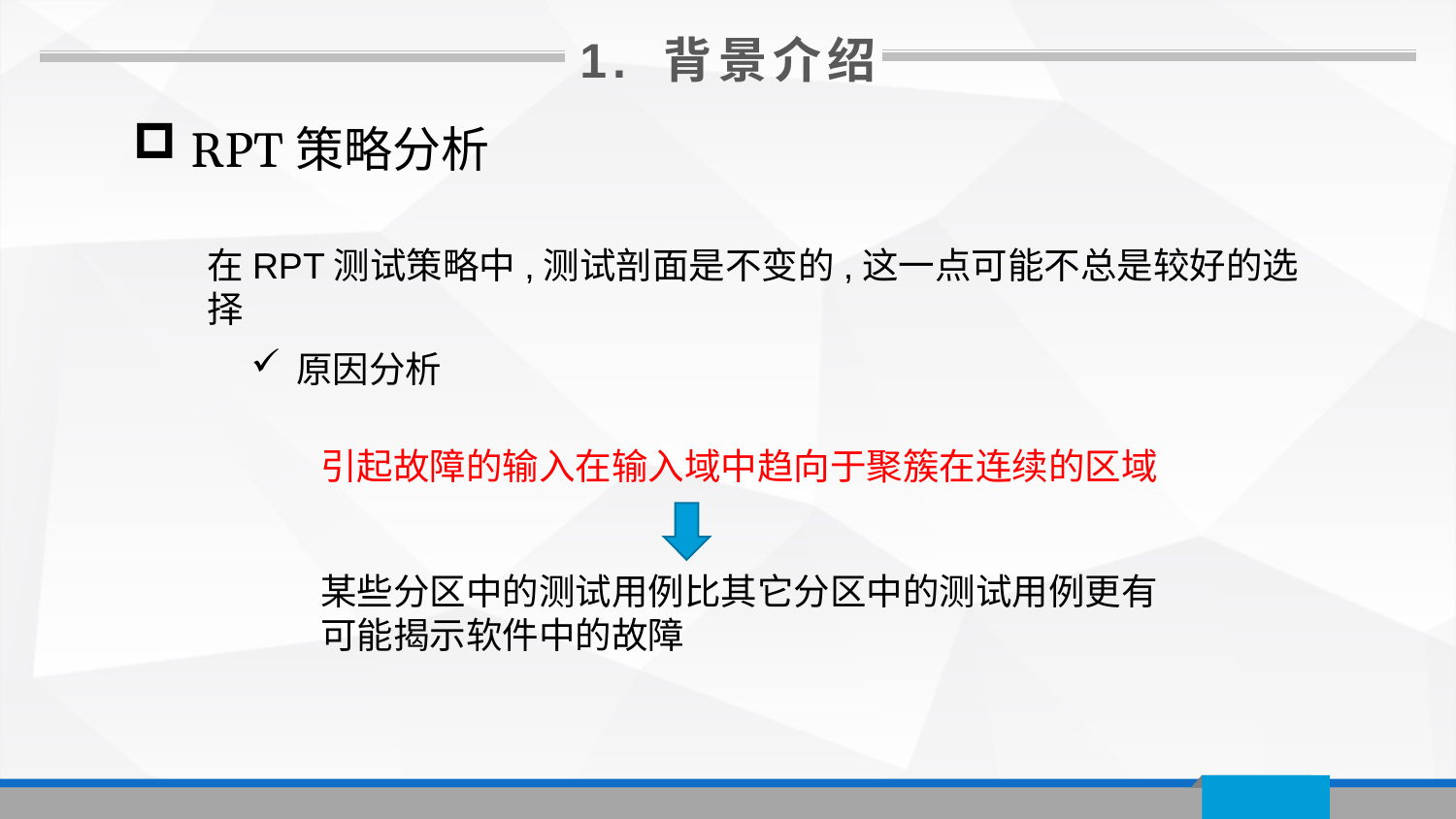

1. 背景介绍
 RPT策略分析
在RPT测试策略中,测试剖面是不变的,这一点可能不总是较好的选择
原因分析
引起故障的输入在输入域中趋向于聚簇在连续的区域

某些分区中的测试用例比其它分区中的测试用例更有可能揭示软件中的故障